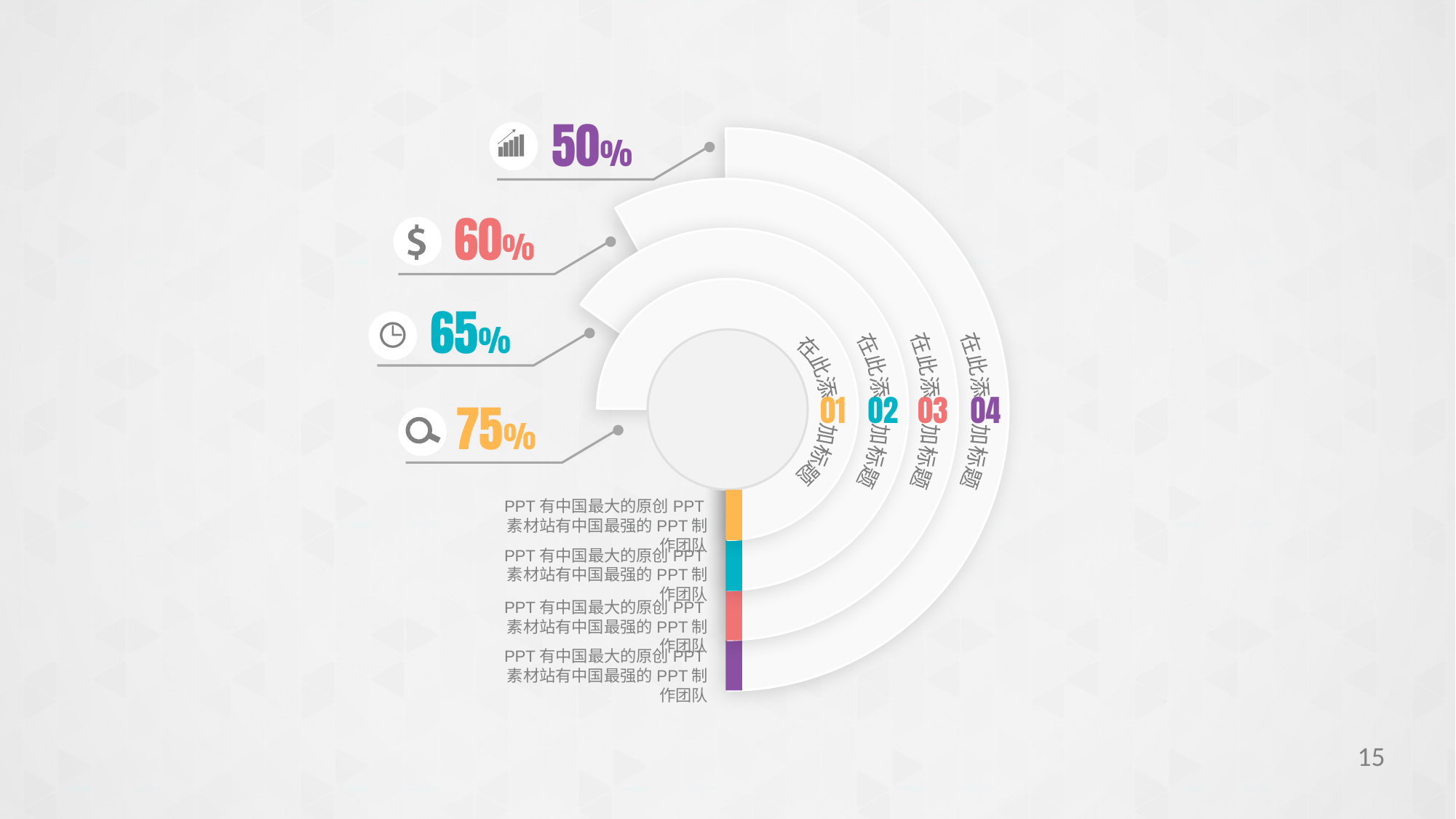

50%

60%

65%

在此添     加标题
在此添     加标题
在此添     加标题
在此添     加标题
01
02
03
04
75%

PPT有中国最大的原创PPT素材站有中国最强的PPT制作团队

PPT有中国最大的原创PPT素材站有中国最强的PPT制作团队

PPT有中国最大的原创PPT素材站有中国最强的PPT制作团队

PPT有中国最大的原创PPT素材站有中国最强的PPT制作团队
15